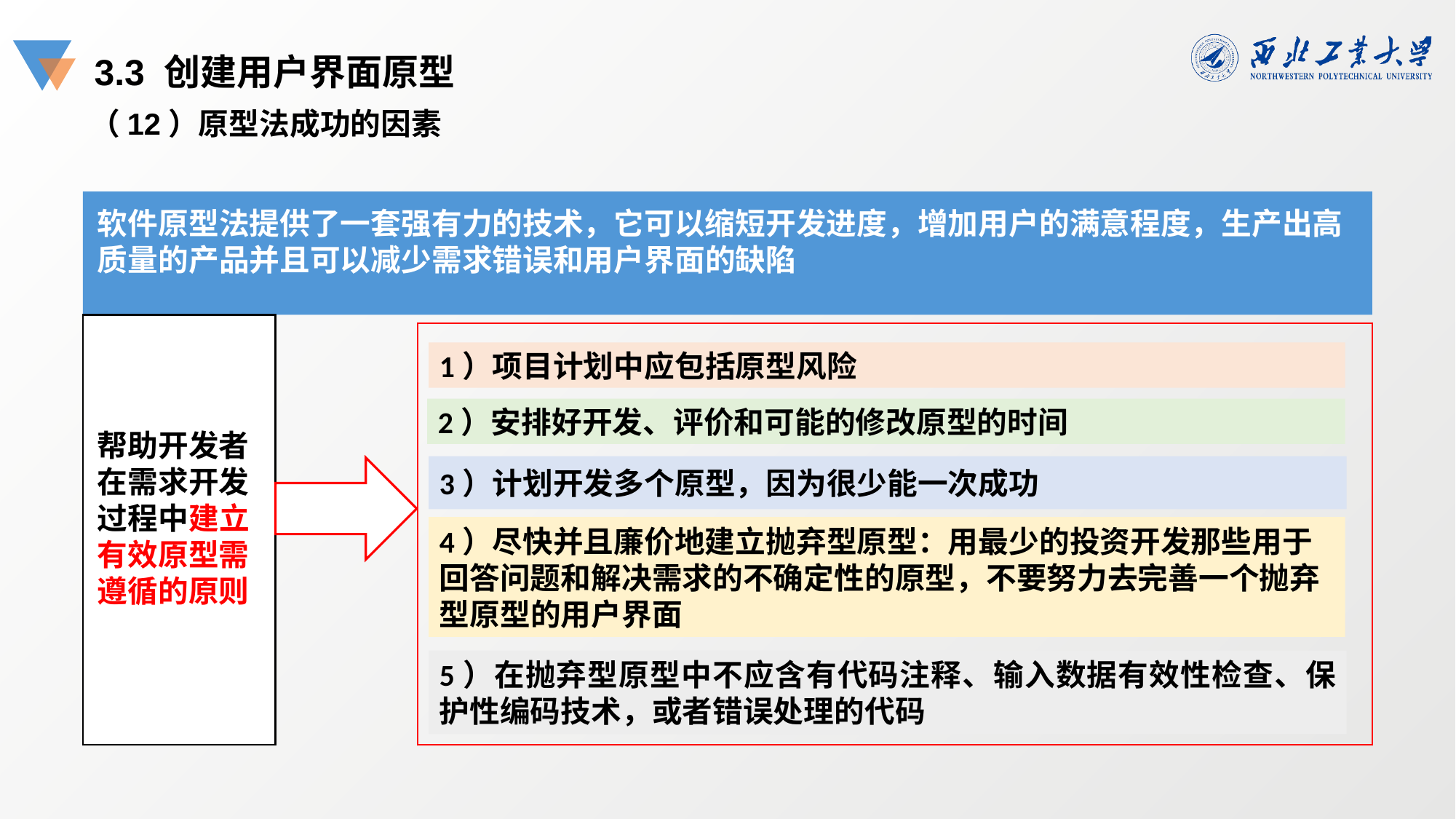

3.3 创建用户界面原型
（12）原型法成功的因素
软件原型法提供了一套强有力的技术，它可以缩短开发进度，增加用户的满意程度，生产出高质量的产品并且可以减少需求错误和用户界面的缺陷

帮助开发者在需求开发过程中建立有效原型需遵循的原则

1）项目计划中应包括原型风险
2）安排好开发、评价和可能的修改原型的时间
3）计划开发多个原型，因为很少能一次成功

4）尽快并且廉价地建立抛弃型原型：用最少的投资开发那些用于回答问题和解决需求的不确定性的原型，不要努力去完善一个抛弃型原型的用户界面
5）在抛弃型原型中不应含有代码注释、输入数据有效性检查、保护性编码技术，或者错误处理的代码
40